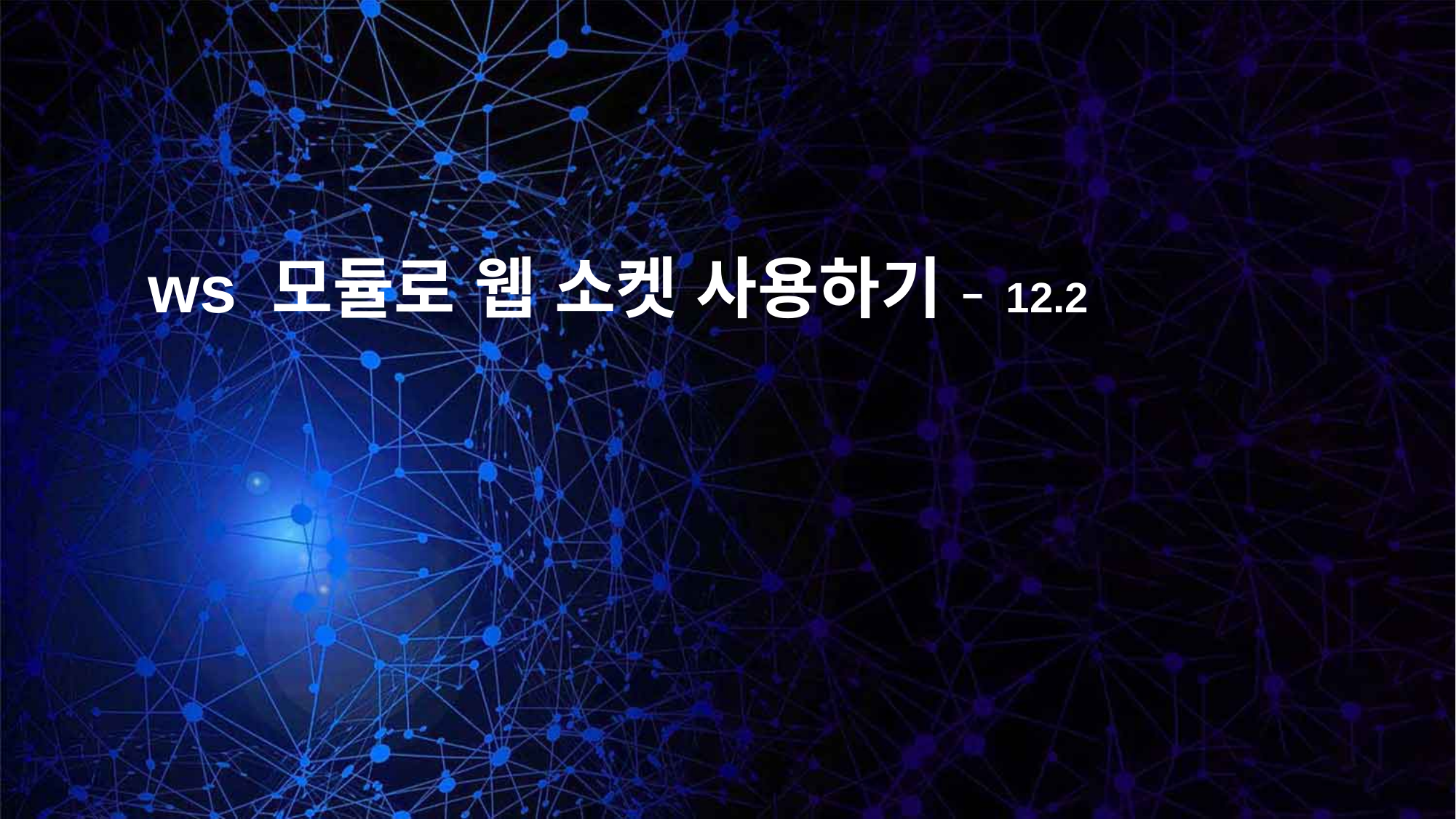

ws 모듈로 웹 소켓 사용하기 – 12.2